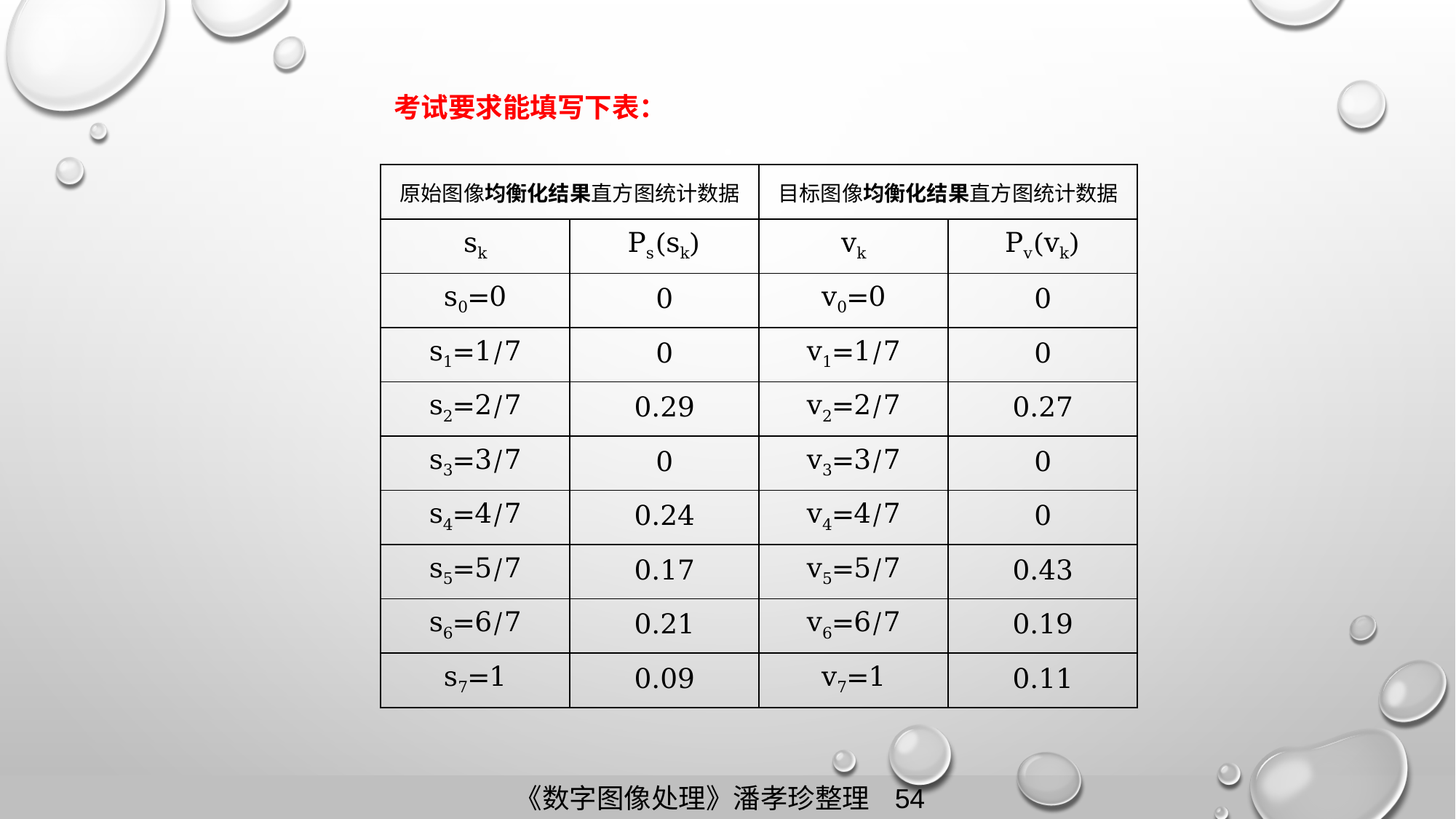

考试要求能填写下表：
| 原始图像均衡化结果直方图统计数据 |  | 目标图像均衡化结果直方图统计数据 |  |
| --- | --- | --- | --- |
| sk | Ps(sk) | vk | Pv(vk) |
| s0=0 | 0 | v0=0 | 0 |
| s1=1/7 | 0 | v1=1/7 | 0 |
| s2=2/7 | 0.29 | v2=2/7 | 0.27 |
| s3=3/7 | 0 | v3=3/7 | 0 |
| s4=4/7 | 0.24 | v4=4/7 | 0 |
| s5=5/7 | 0.17 | v5=5/7 | 0.43 |
| s6=6/7 | 0.21 | v6=6/7 | 0.19 |
| s7=1 | 0.09 | v7=1 | 0.11 |